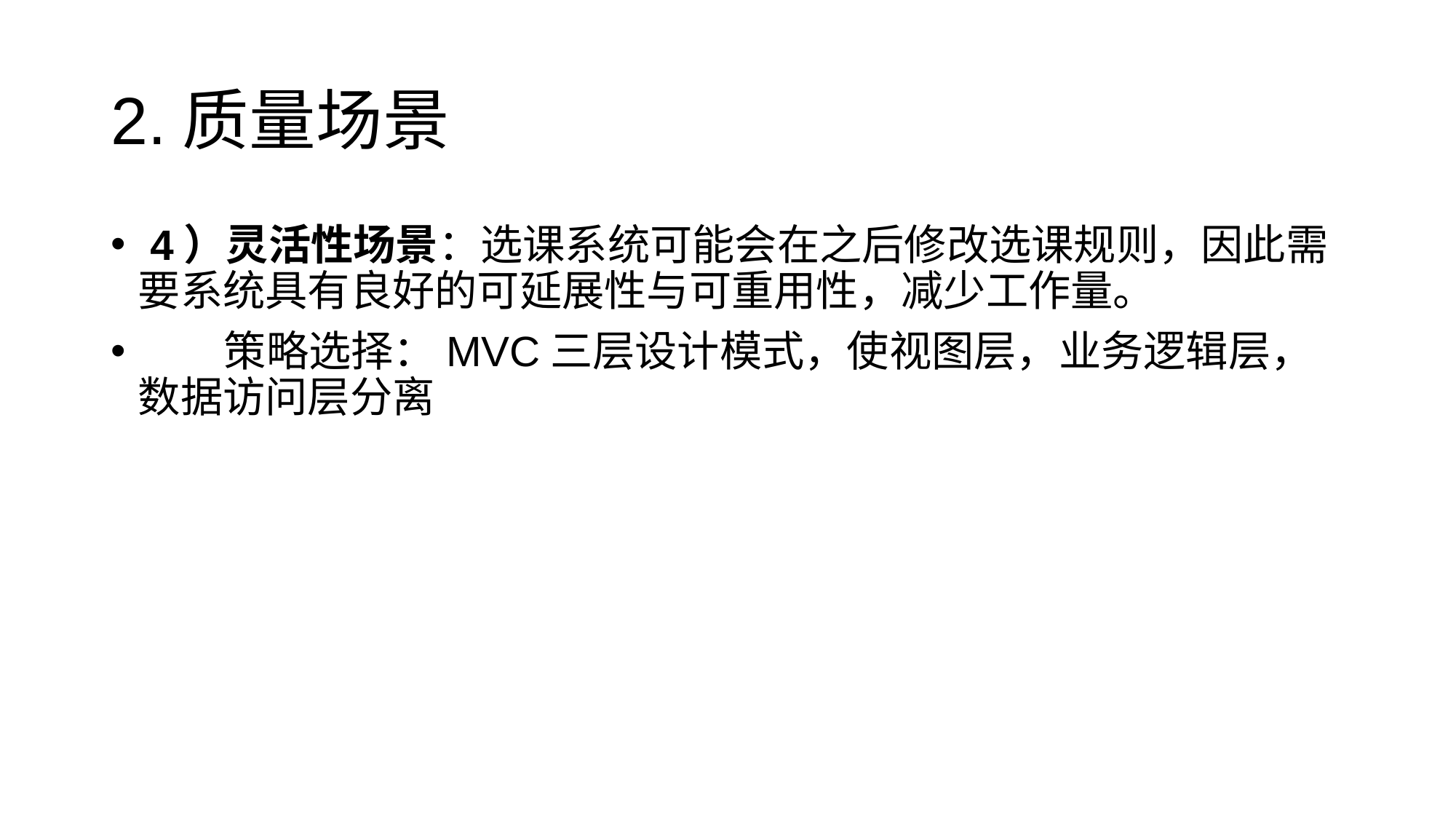

# 2.质量场景
 4）灵活性场景：选课系统可能会在之后修改选课规则，因此需要系统具有良好的可延展性与可重用性，减少工作量。
        策略选择：MVC三层设计模式，使视图层，业务逻辑层，数据访问层分离